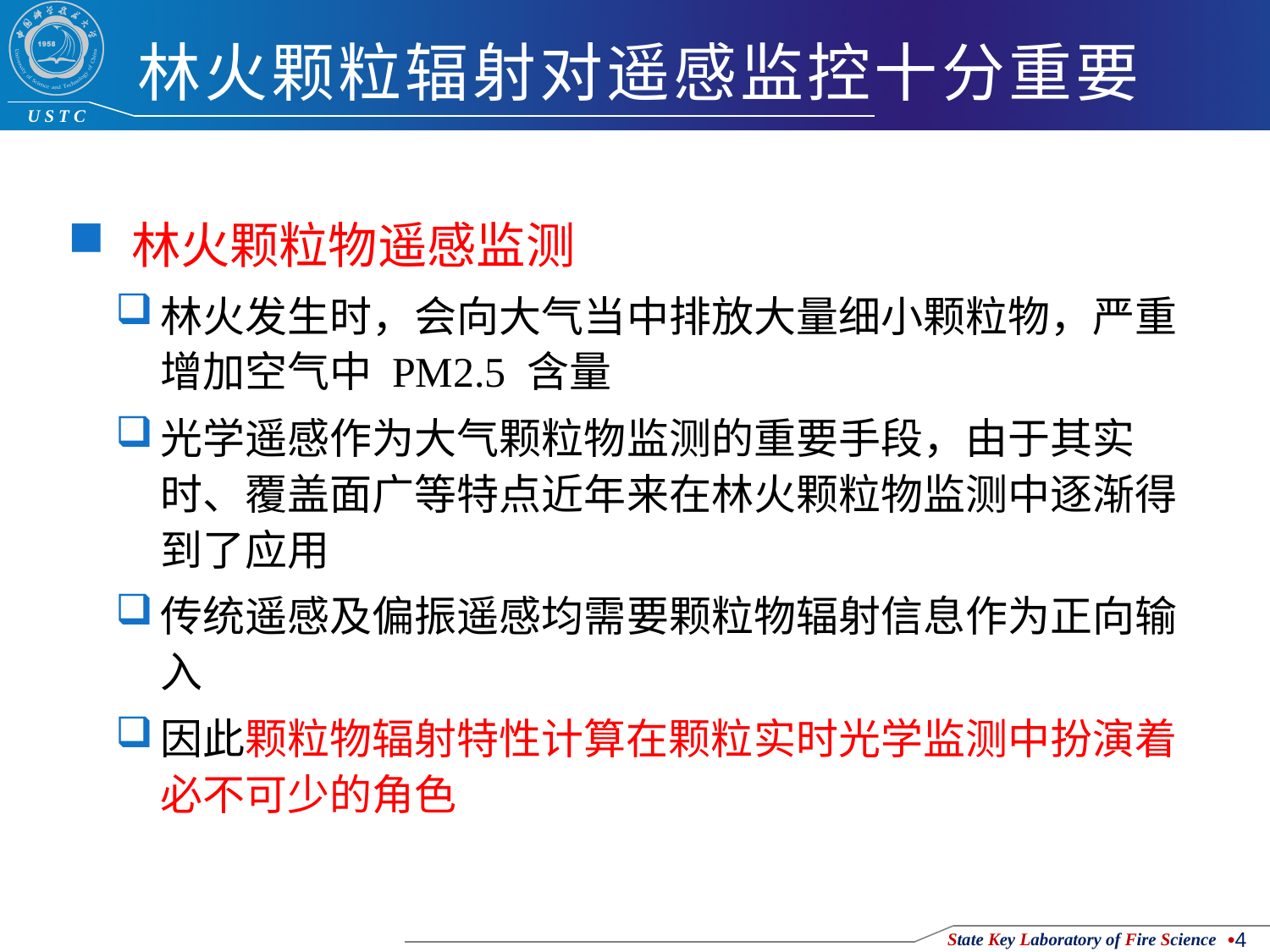

# 林火颗粒辐射对遥感监控十分重要
林火颗粒物遥感监测
林火发生时，会向大气当中排放大量细小颗粒物，严重增加空气中 PM2.5 含量
光学遥感作为大气颗粒物监测的重要手段，由于其实时、覆盖面广等特点近年来在林火颗粒物监测中逐渐得到了应用
传统遥感及偏振遥感均需要颗粒物辐射信息作为正向输入
因此颗粒物辐射特性计算在颗粒实时光学监测中扮演着必不可少的角色